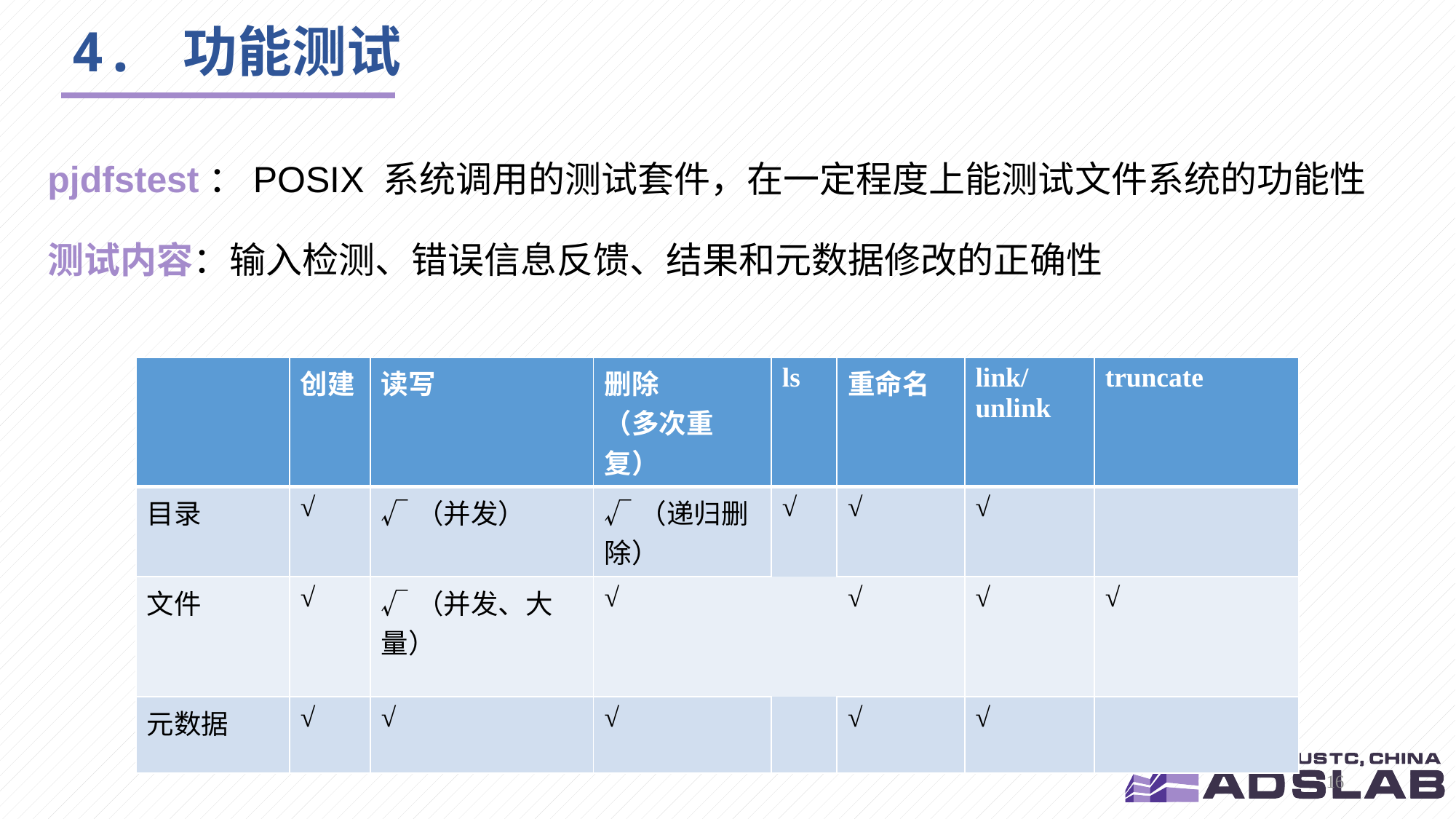

# 4. 功能测试
pjdfstest：POSIX 系统调用的测试套件，在一定程度上能测试文件系统的功能性
测试内容：输入检测、错误信息反馈、结果和元数据修改的正确性

|  | 创建 | 读写 | 删除 （多次重复） | ls | 重命名 | link/ unlink | truncate |
| --- | --- | --- | --- | --- | --- | --- | --- |
| 目录 | √ | √（并发） | √（递归删除） | √ | √ | √ |  |
| 文件 | √ | √（并发、大量） | √ |  | √ | √ | √ |
| 元数据 | √ | √ | √ |  | √ | √ |  |